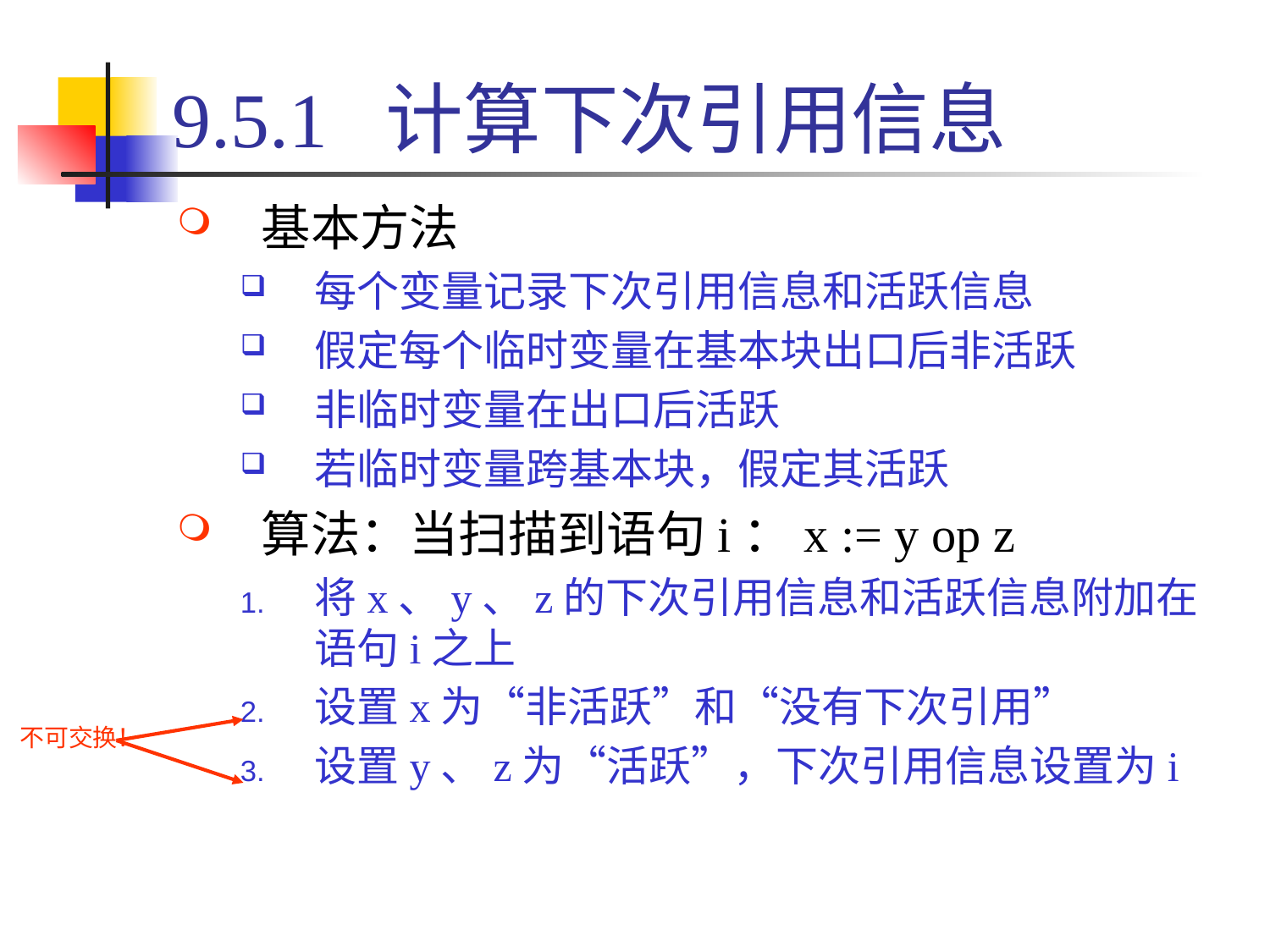

# 9.5.1  计算下次引用信息
基本方法
每个变量记录下次引用信息和活跃信息
假定每个临时变量在基本块出口后非活跃
非临时变量在出口后活跃
若临时变量跨基本块，假定其活跃
算法：当扫描到语句i：x := y op z
将x、y、z的下次引用信息和活跃信息附加在语句i之上
设置x为“非活跃”和“没有下次引用”
设置y、z为“活跃”，下次引用信息设置为i
不可交换！